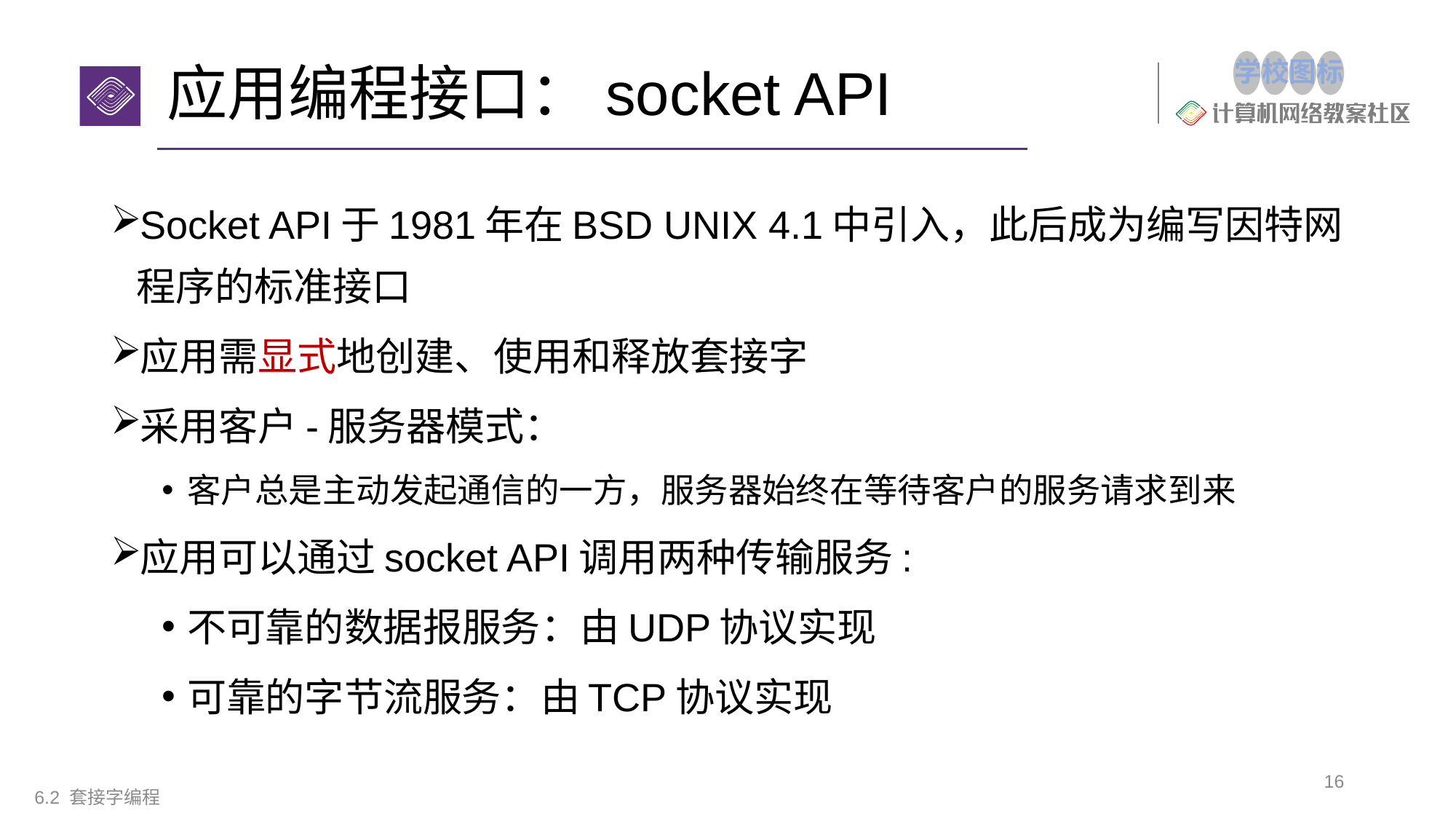

# 应用编程接口：socket API
Socket API于1981年在BSD UNIX 4.1中引入，此后成为编写因特网程序的标准接口
应用需显式地创建、使用和释放套接字
采用客户-服务器模式：
客户总是主动发起通信的一方，服务器始终在等待客户的服务请求到来
应用可以通过socket API调用两种传输服务:
不可靠的数据报服务：由UDP协议实现
可靠的字节流服务：由TCP协议实现
16
6.2 套接字编程